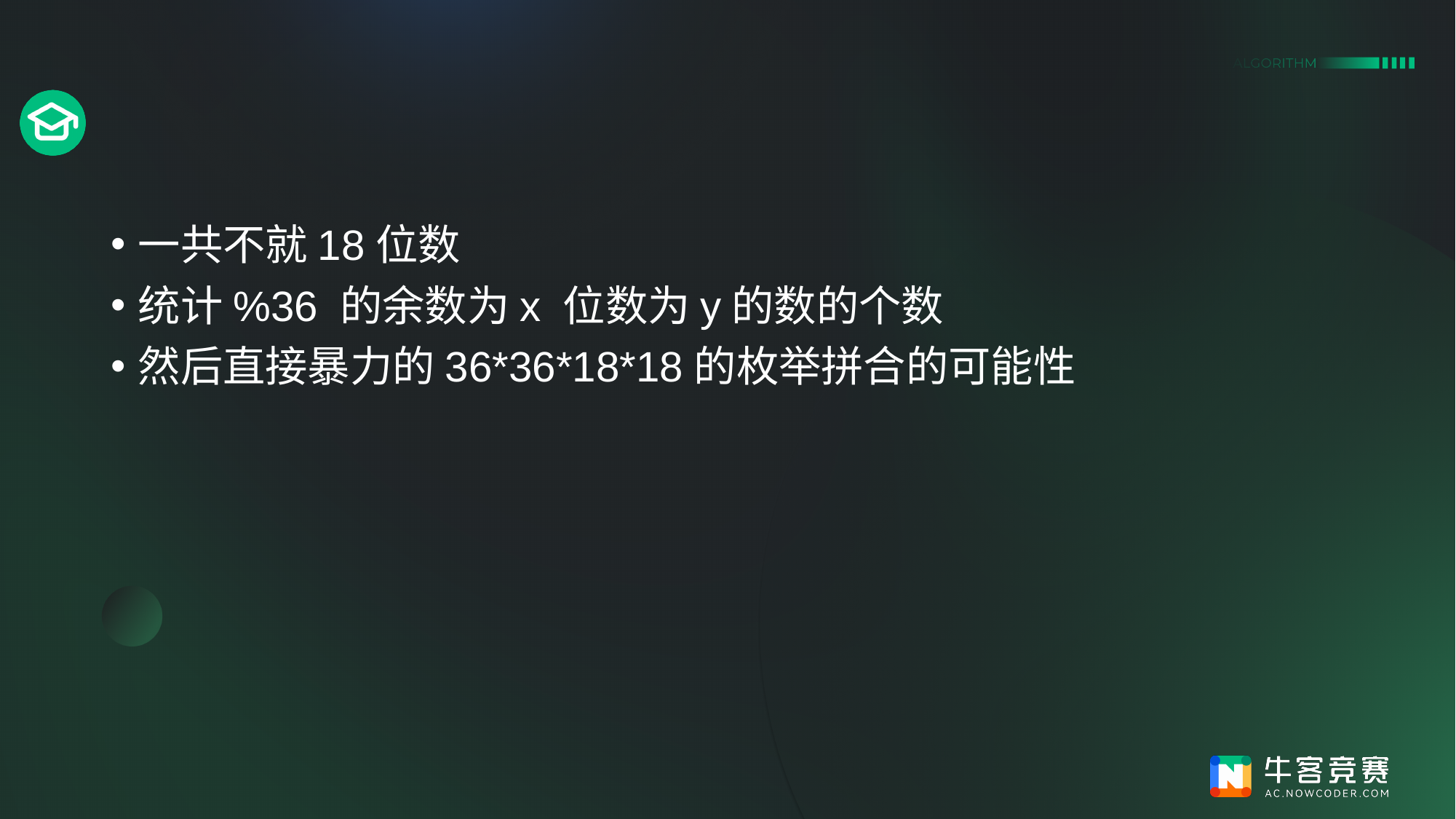

#
一共不就18位数
统计%36 的余数为x 位数为y的数的个数
然后直接暴力的36*36*18*18的枚举拼合的可能性